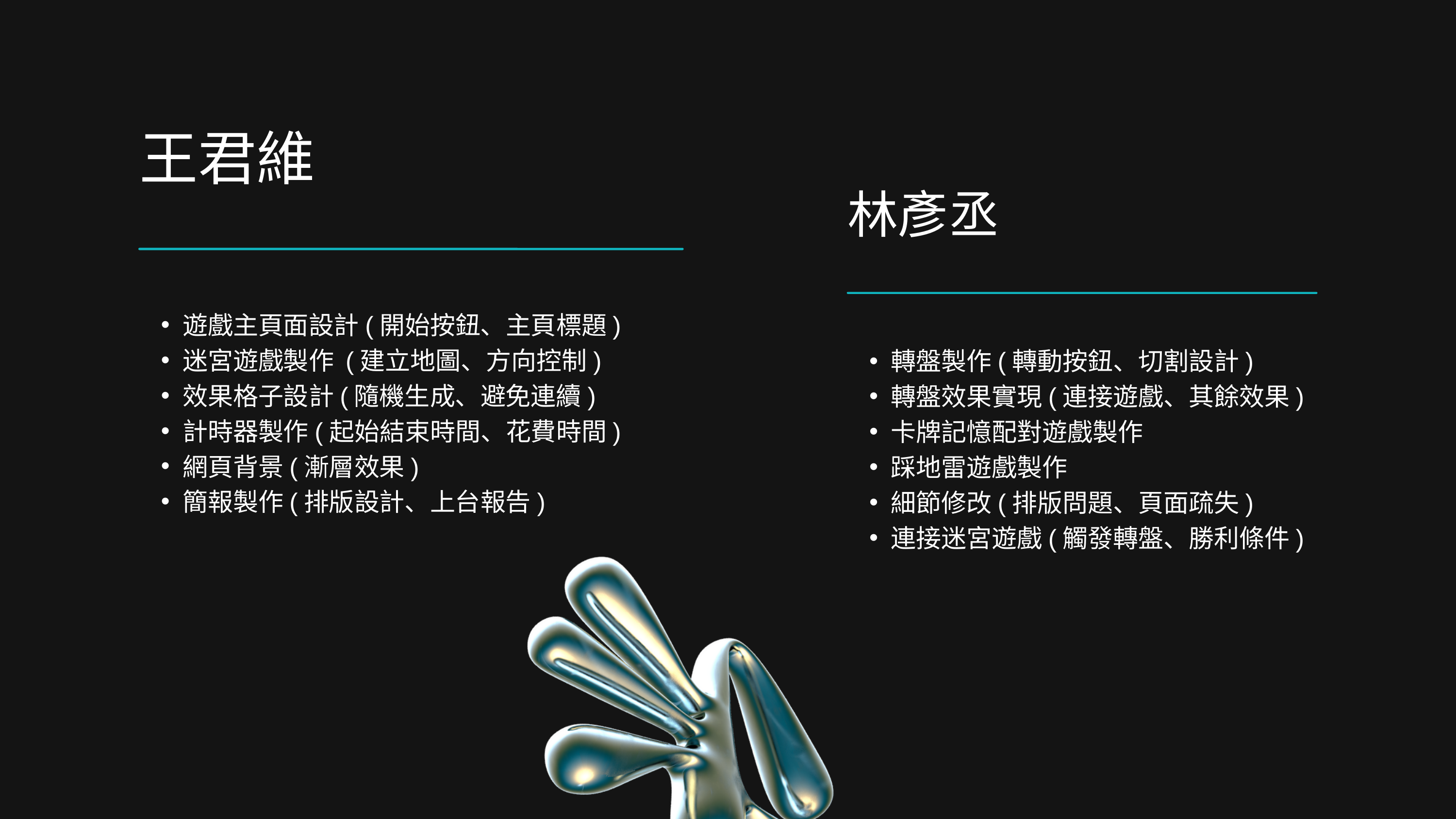

王君維

遊戲主頁面設計(開始按鈕、主頁標題)
迷宮遊戲製作 (建立地圖、方向控制)
效果格子設計(隨機生成、避免連續)
計時器製作(起始結束時間、花費時間)
網頁背景(漸層效果)
簡報製作(排版設計、上台報告)
林彥丞

轉盤製作(轉動按鈕、切割設計)
轉盤效果實現(連接遊戲、其餘效果)
卡牌記憶配對遊戲製作
踩地雷遊戲製作
細節修改(排版問題、頁面疏失)
連接迷宮遊戲(觸發轉盤、勝利條件)